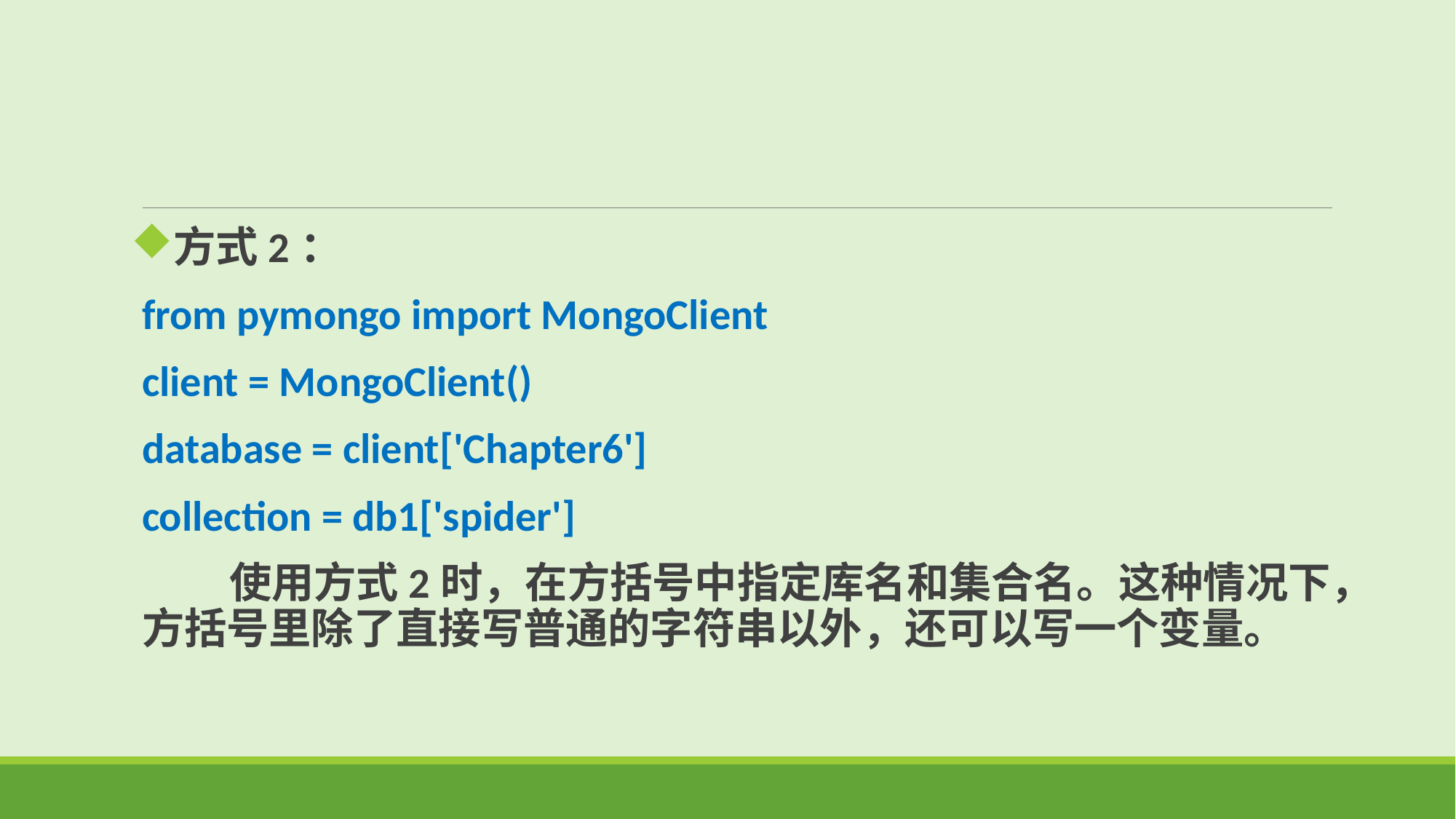

方式2：
from pymongo import MongoClient
client = MongoClient()
database = client['Chapter6']
collection = db1['spider']
        使用方式2时，在方括号中指定库名和集合名。这种情况下，方括号里除了直接写普通的字符串以外，还可以写一个变量。